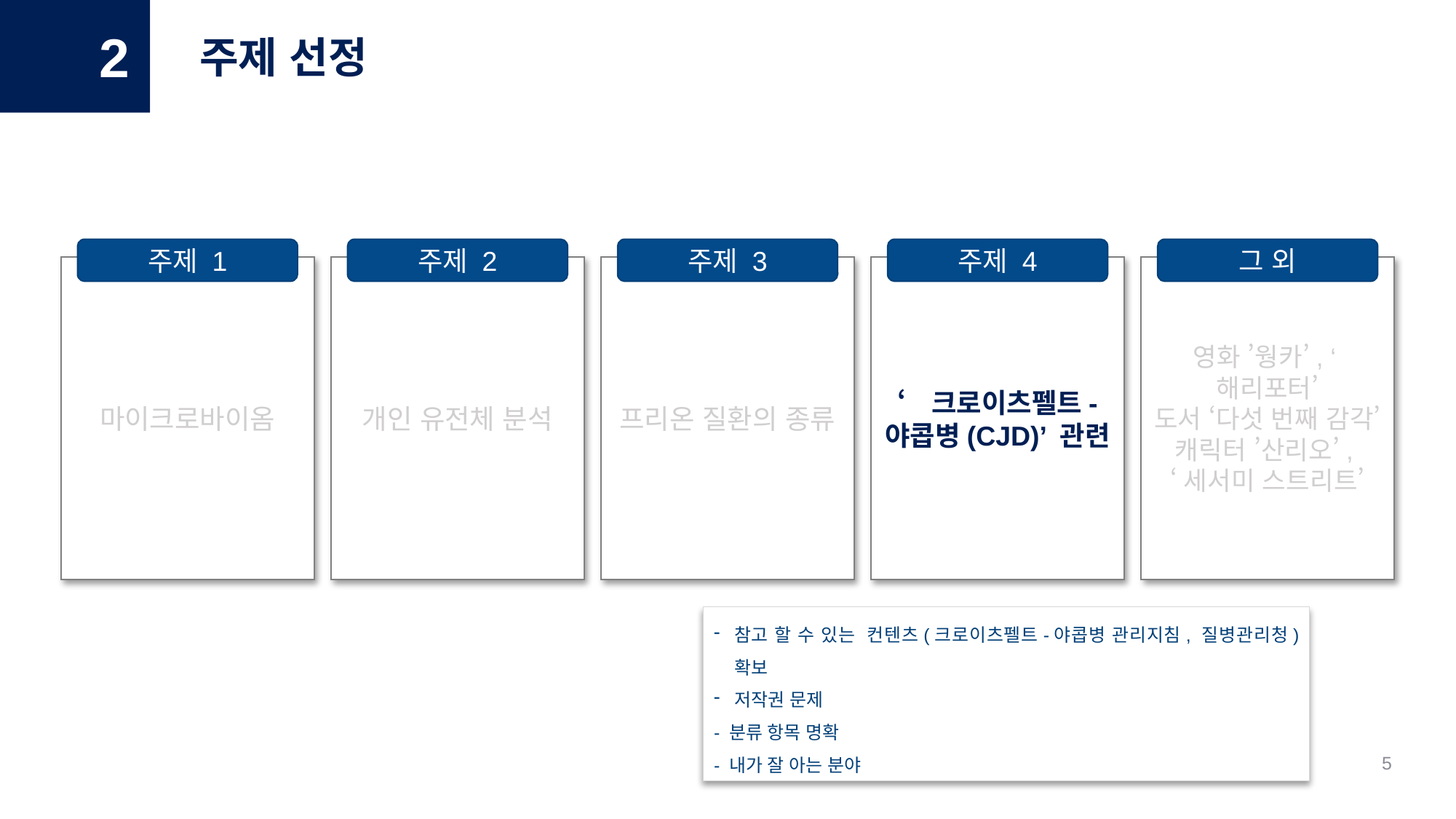

2
주제 선정
주제 1
주제 2
주제 3
주제 4
그 외
마이크로바이옴
개인 유전체 분석
프리온 질환의 종류
‘크로이츠펠트-
야콥병(CJD)’ 관련
영화 ’웡카’, ‘해리포터’
도서 ‘다섯 번째 감각’
캐릭터 ’산리오’,
‘세서미 스트리트’
참고 할 수 있는  컨텐츠(크로이츠펠트-야콥병 관리지침, 질병관리청) 확보
저작권 문제
- 분류 항목 명확
- 내가 잘 아는 분야
5